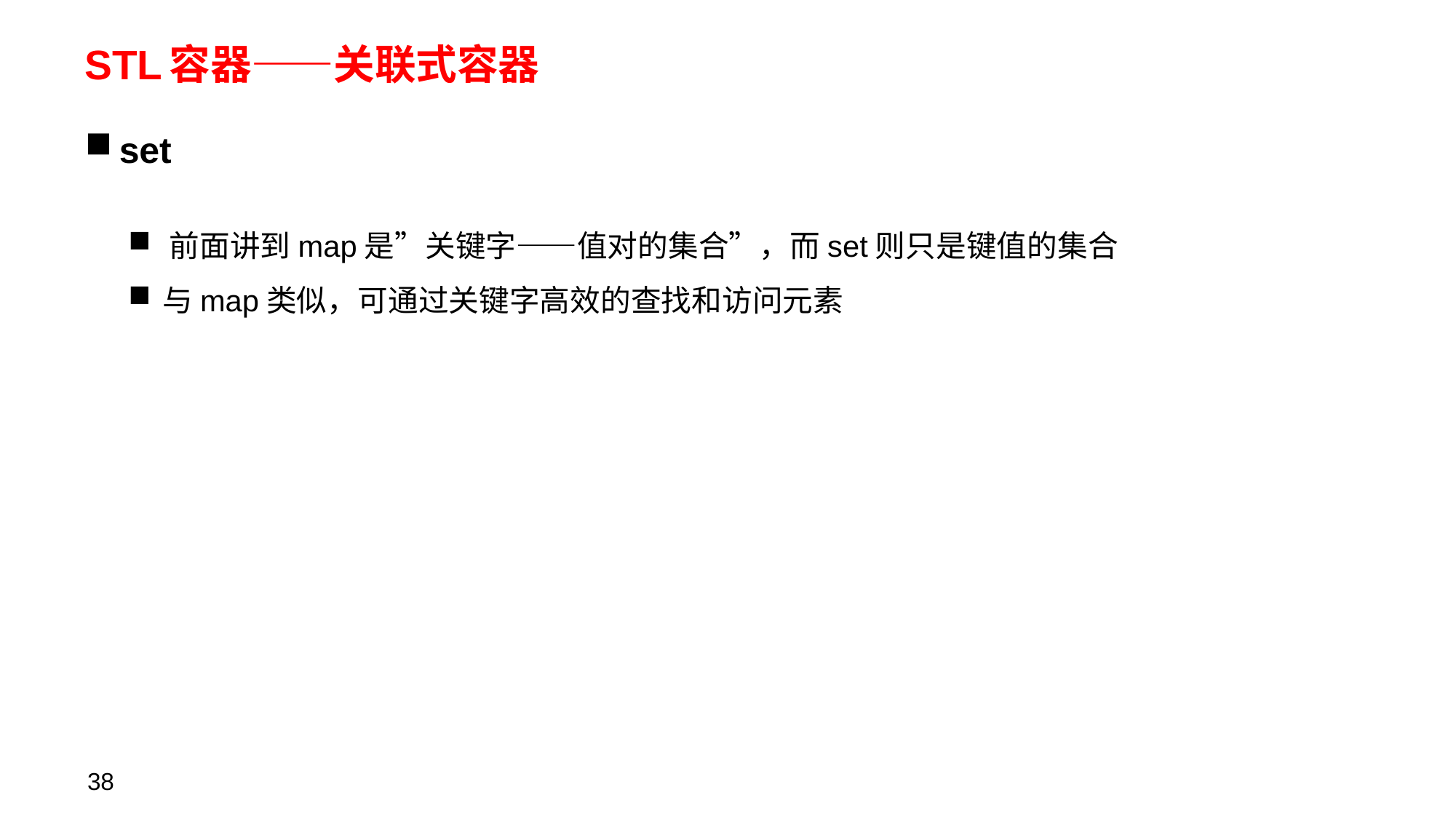

# STL容器——关联式容器
set
前面讲到map是”关键字——值对的集合”，而set则只是键值的集合
与map类似，可通过关键字高效的查找和访问元素
38